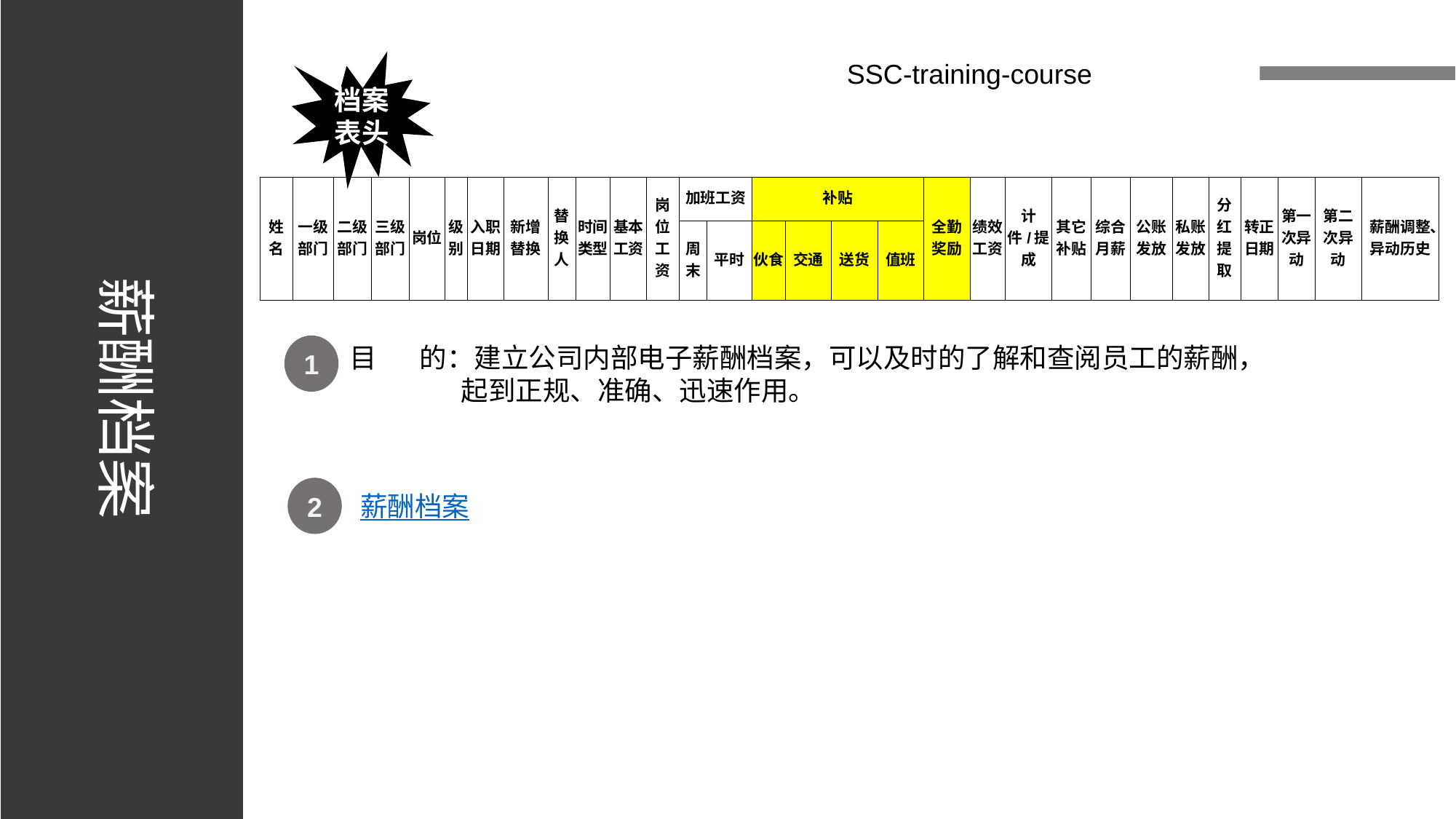

薪酬档案
档案表头
SSC-training-course

| 姓名 | 一级部门 | 二级部门 | 三级部门 | 岗位 | 级别 | 入职日期 | 新增替换 | 替换人 | 时间类型 | 基本工资 | 岗位工资 | 加班工资 |  | 补贴 |  |  |  | 全勤奖励 | 绩效工资 | 计件/提成 | 其它补贴 | 综合月薪 | 公账发放 | 私账发放 | 分红提取 | 转正日期 | 第一次异动 | 第二次异动 | 薪酬调整、异动历史 |
| --- | --- | --- | --- | --- | --- | --- | --- | --- | --- | --- | --- | --- | --- | --- | --- | --- | --- | --- | --- | --- | --- | --- | --- | --- | --- | --- | --- | --- | --- |
|  |  |  |  |  |  |  |  |  |  |  |  | 周末 | 平时 | 伙食 | 交通 | 送货 | 值班 |  |  |  |  |  |  |  |  |  |  |  |  |
1
目       的：建立公司内部电子薪酬档案，可以及时的了解和查阅员工的薪酬，
                 起到正规、准确、迅速作用。
2
薪酬档案